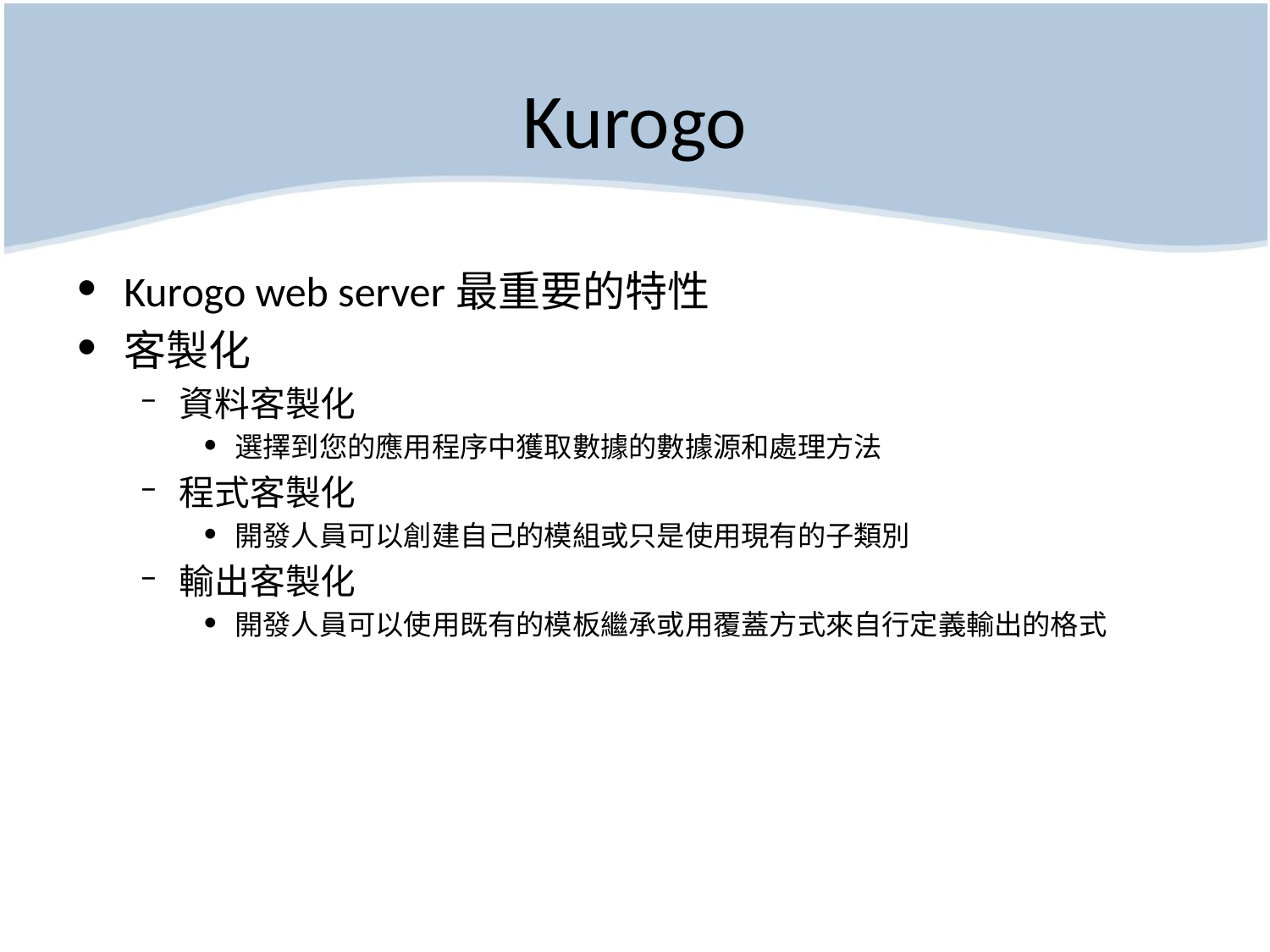

# Kurogo
Kurogo web server最重要的特性
客製化
資料客製化
選擇到您的應用程序中獲取數據的數據源和處理方法
程式客製化
開發人員可以創建自己的模組或只是使用現有的子類別
輸出客製化
開發人員可以使用既有的模板繼承或用覆蓋方式來自行定義輸出的格式